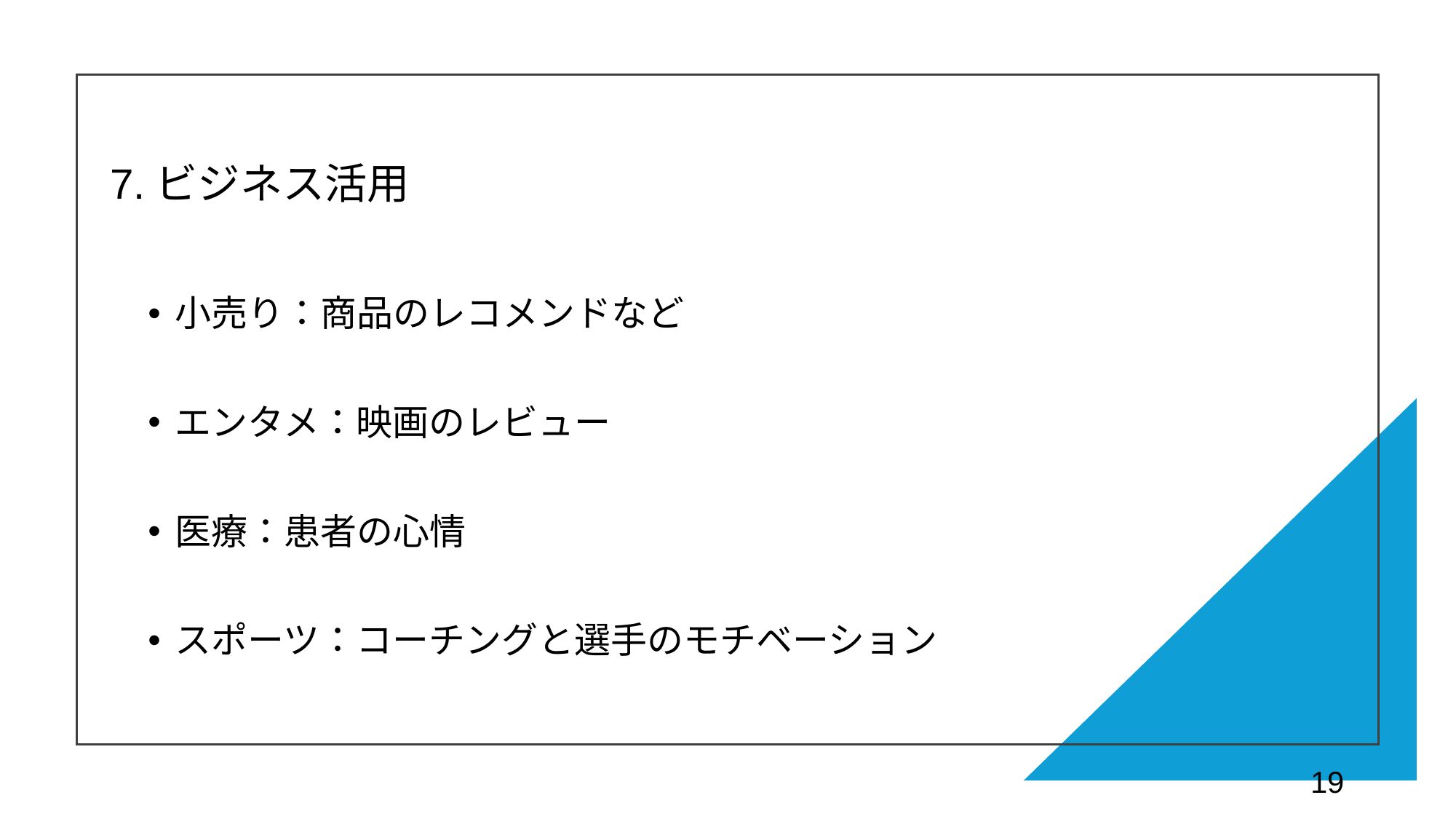

# 7.ビジネス活用
小売り：商品のレコメンドなど

エンタメ：映画のレビュー

医療：患者の心情

スポーツ：コーチングと選手のモチベーション

19